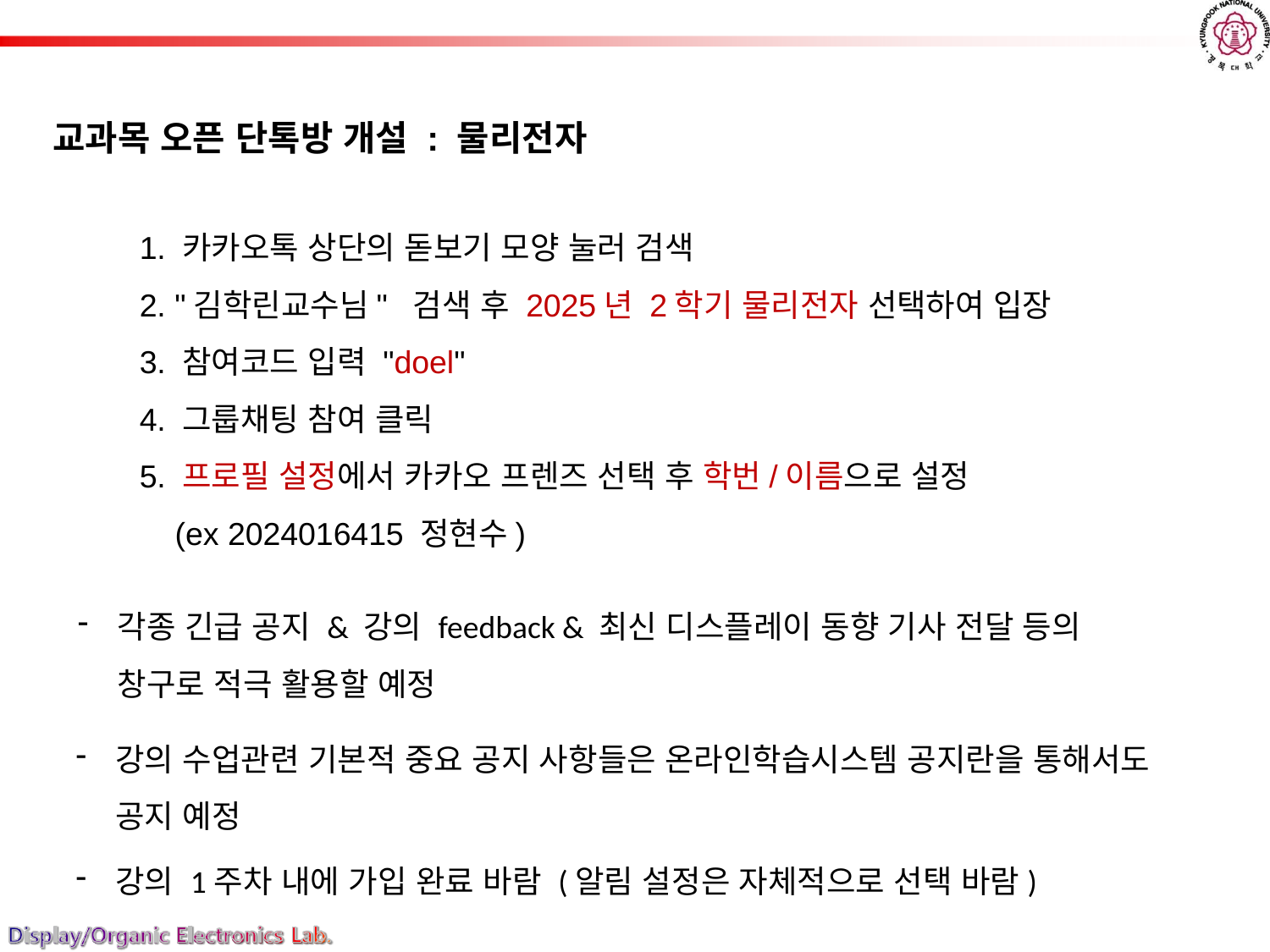

# 교과목 오픈 단톡방 개설 : 물리전자
1. 카카오톡 상단의 돋보기 모양 눌러 검색
2. "김학린교수님"  검색 후 2025년 2학기 물리전자 선택하여 입장
3. 참여코드 입력 "doel"
4. 그룹채팅 참여 클릭
5. 프로필 설정에서 카카오 프렌즈 선택 후 학번/이름으로 설정
    (ex 2024016415 정현수)
각종 긴급 공지 & 강의 feedback & 최신 디스플레이 동향 기사 전달 등의 창구로 적극 활용할 예정
강의 수업관련 기본적 중요 공지 사항들은 온라인학습시스템 공지란을 통해서도 공지 예정
강의 1주차 내에 가입 완료 바람 (알림 설정은 자체적으로 선택 바람)